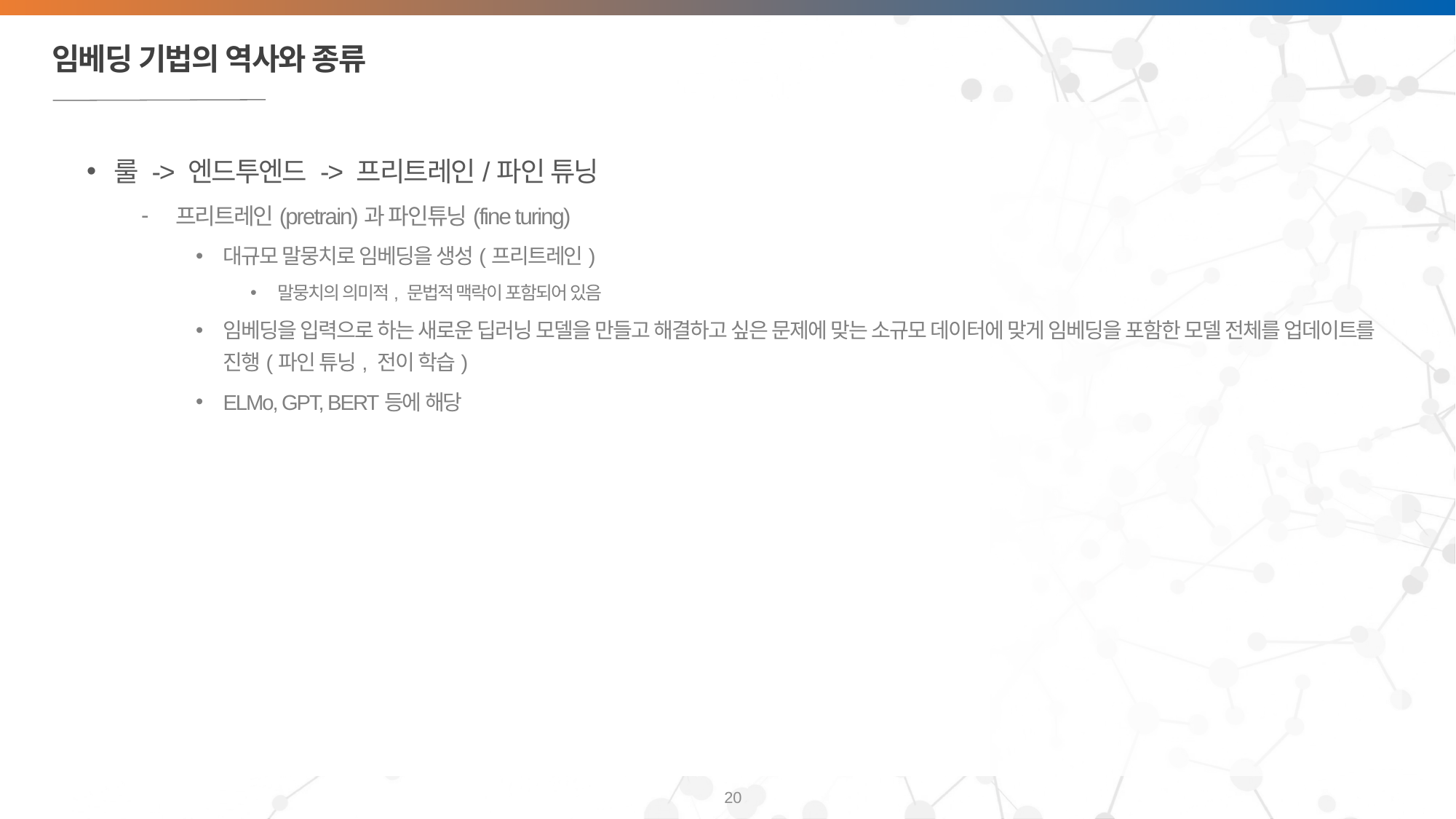

# 임베딩 기법의 역사와 종류

룰 -> 엔드투엔드 -> 프리트레인/파인 튜닝
프리트레인(pretrain)과 파인튜닝(fine turing)
대규모 말뭉치로 임베딩을 생성(프리트레인)
말뭉치의 의미적, 문법적 맥락이 포함되어 있음
임베딩을 입력으로 하는 새로운 딥러닝 모델을 만들고 해결하고 싶은 문제에 맞는 소규모 데이터에 맞게 임베딩을 포함한 모델 전체를 업데이트를 진행(파인 튜닝, 전이 학습)
ELMo, GPT, BERT등에 해당
20